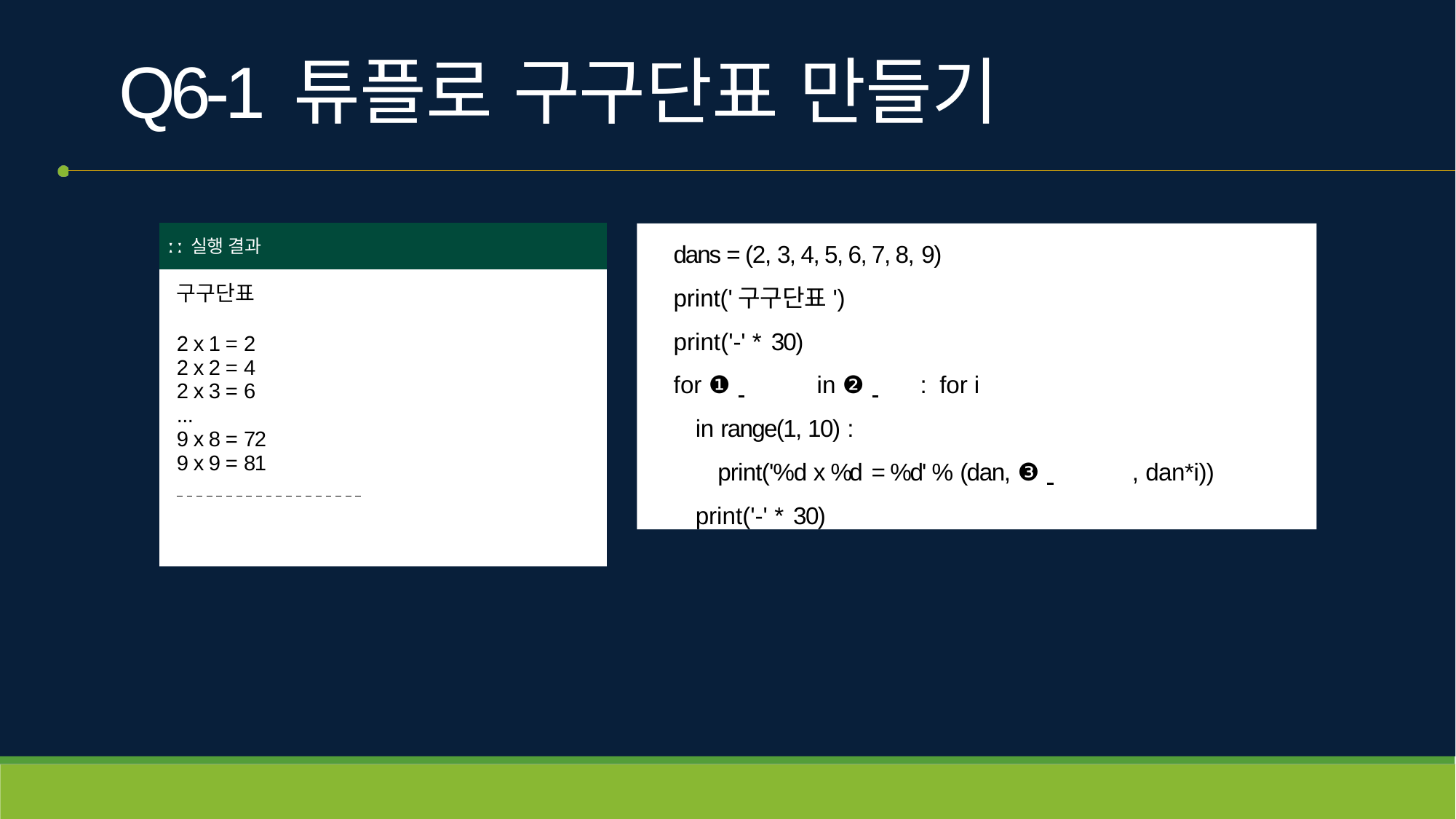

# Q6-1	튜플로 구구단표 만들기

| ː ː 실행 결과 |
| --- |
| 구구단표 2 x 1 = 2 2 x 2 = 4 2 x 3 = 6 ... 9 x 8 = 72 9 x 9 = 81 |
dans = (2, 3, 4, 5, 6, 7, 8, 9)
print('구구단표')
print('-' * 30)
for ❶ 	  in ❷ 	 :  for i in range(1, 10) :
print('%d x %d  = %d' % (dan, ❸ 	, dan*i))  print('-' * 30)